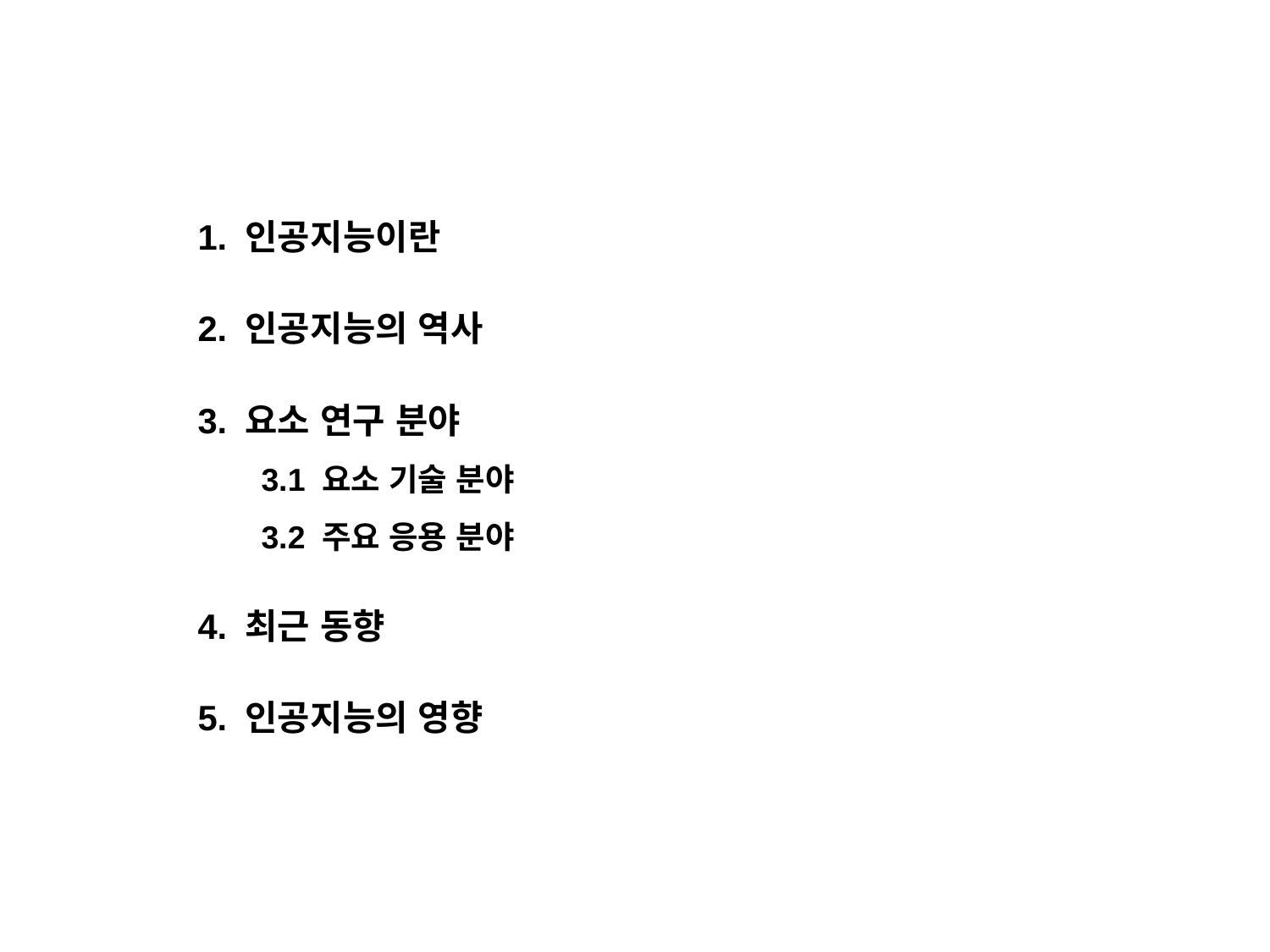

#
1. 인공지능이란
2. 인공지능의 역사
3. 요소 연구 분야
3.1 요소 기술 분야
3.2 주요 응용 분야
4. 최근 동향
5. 인공지능의 영향